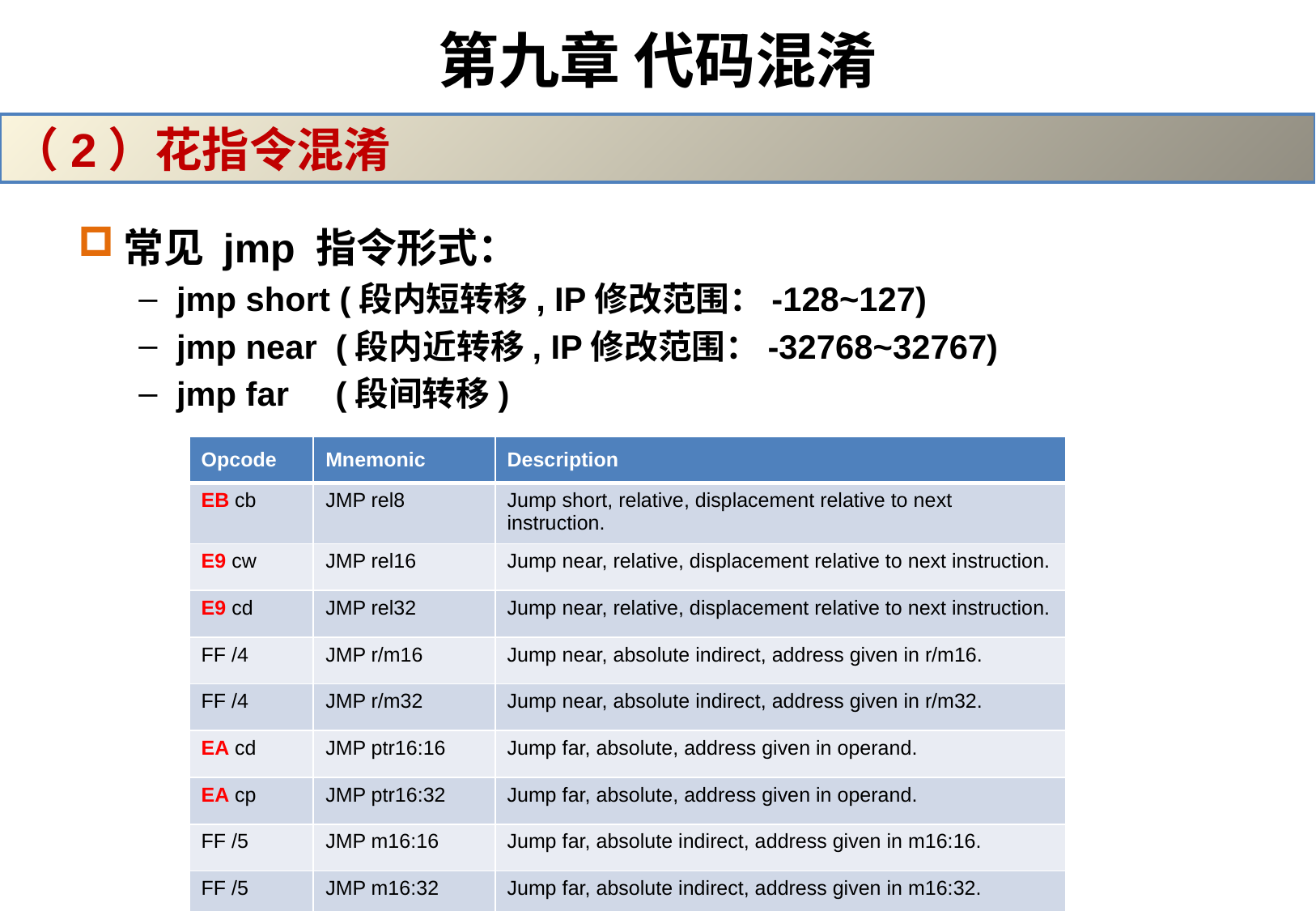

# 第九章 代码混淆
（2）花指令混淆
常见 jmp 指令形式：
jmp short (段内短转移, IP修改范围：-128~127)
jmp near  (段内近转移, IP修改范围：-32768~32767)
jmp far     (段间转移)
| Opcode | Mnemonic | Description |
| --- | --- | --- |
| EB cb | JMP rel8 | Jump short, relative, displacement relative to next instruction. |
| E9 cw | JMP rel16 | Jump near, relative, displacement relative to next instruction. |
| E9 cd | JMP rel32 | Jump near, relative, displacement relative to next instruction. |
| FF /4 | JMP r/m16 | Jump near, absolute indirect, address given in r/m16. |
| FF /4 | JMP r/m32 | Jump near, absolute indirect, address given in r/m32. |
| EA cd | JMP ptr16:16 | Jump far, absolute, address given in operand. |
| EA cp | JMP ptr16:32 | Jump far, absolute, address given in operand. |
| FF /5 | JMP m16:16 | Jump far, absolute indirect, address given in m16:16. |
| FF /5 | JMP m16:32 | Jump far, absolute indirect, address given in m16:32. |